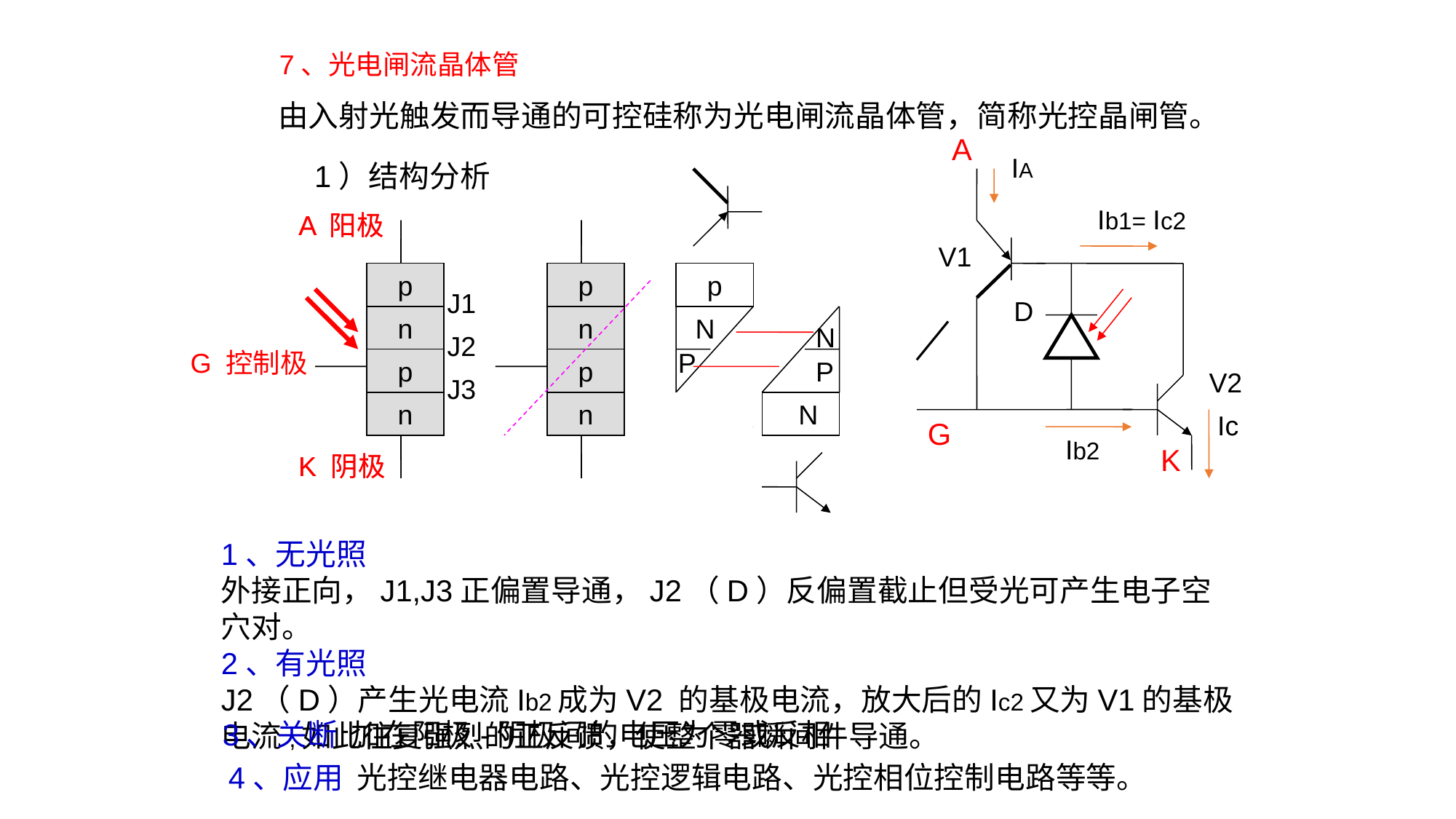

7、光电闸流晶体管
由入射光触发而导通的可控硅称为光电闸流晶体管，简称光控晶闸管。
A
IA
 1）结构分析

Ib1= Ic2
A 阳极
A 阳极

V1

p
p
p
p
p
p

J1

D

n
n
n
n
N
N

J2

G 控制极
P

p
p
p
p
P

V2

J3

n
n
n
n

N
Ic

G

Ib2

K

K 阴极
K 阴极

1、无光照
外接正向，J1,J3正偏置导通，J2（D）反偏置截止但受光可产生电子空穴对。
2、有光照
J2（D）产生光电流Ib2成为V2 的基极电流，放大后的Ic2又为V1的基极电流,如此往复强烈的正反馈，使整个器瞬间件导通。
3、关断  加在阳极-阴极间的电压为零或反相
4、应用  光控继电器电路、光控逻辑电路、光控相位控制电路等等。